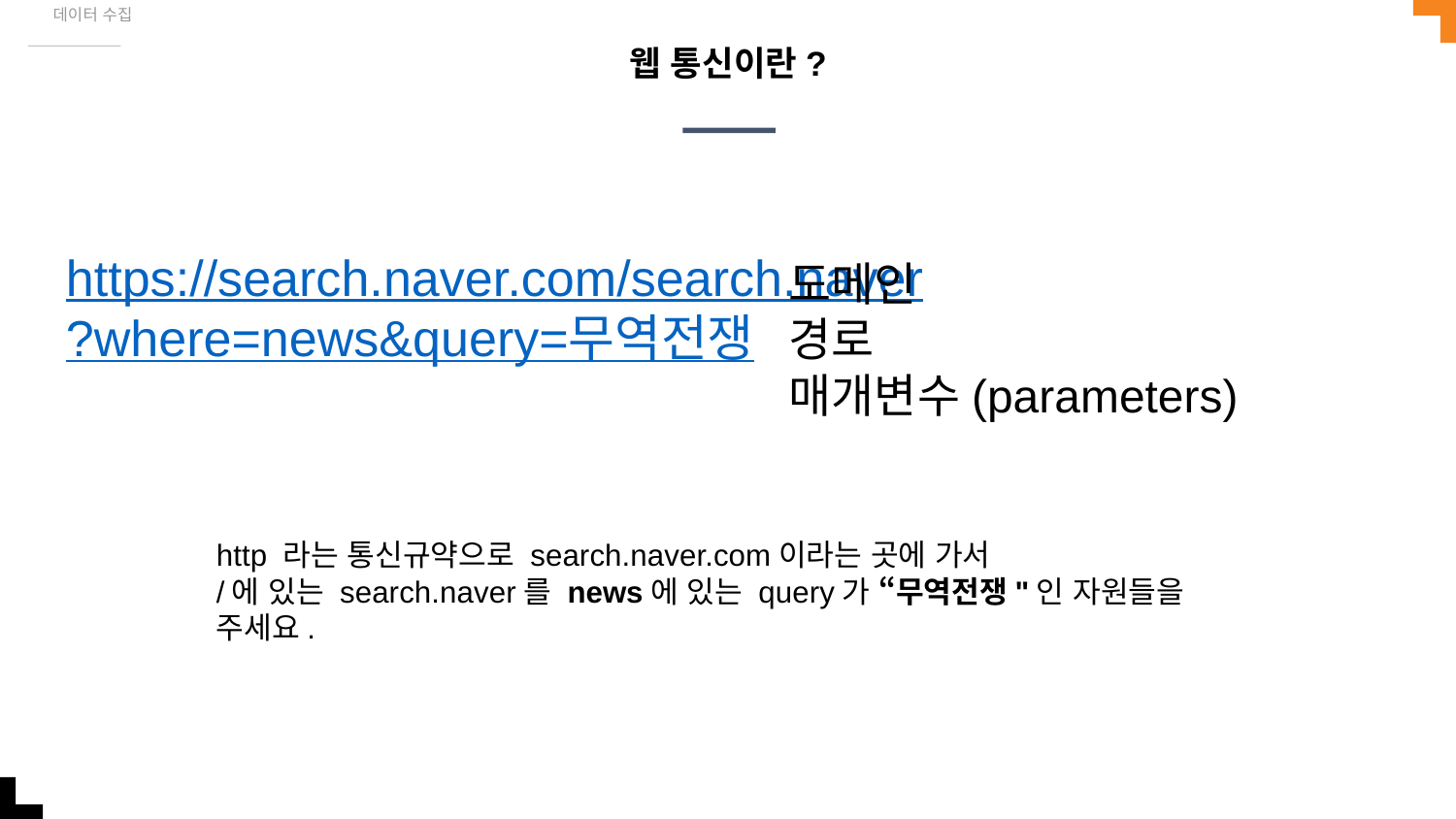

데이터 수집
# 웹 통신이란?
https://search.naver.com
/search.naver
?where=news&query=무역전쟁
도메인
경로
매개변수(parameters)
http 라는 통신규약으로 search.naver.com이라는 곳에 가서
/에 있는 search.naver를 news에 있는 query가 “무역전쟁"인 자원들을 주세요.